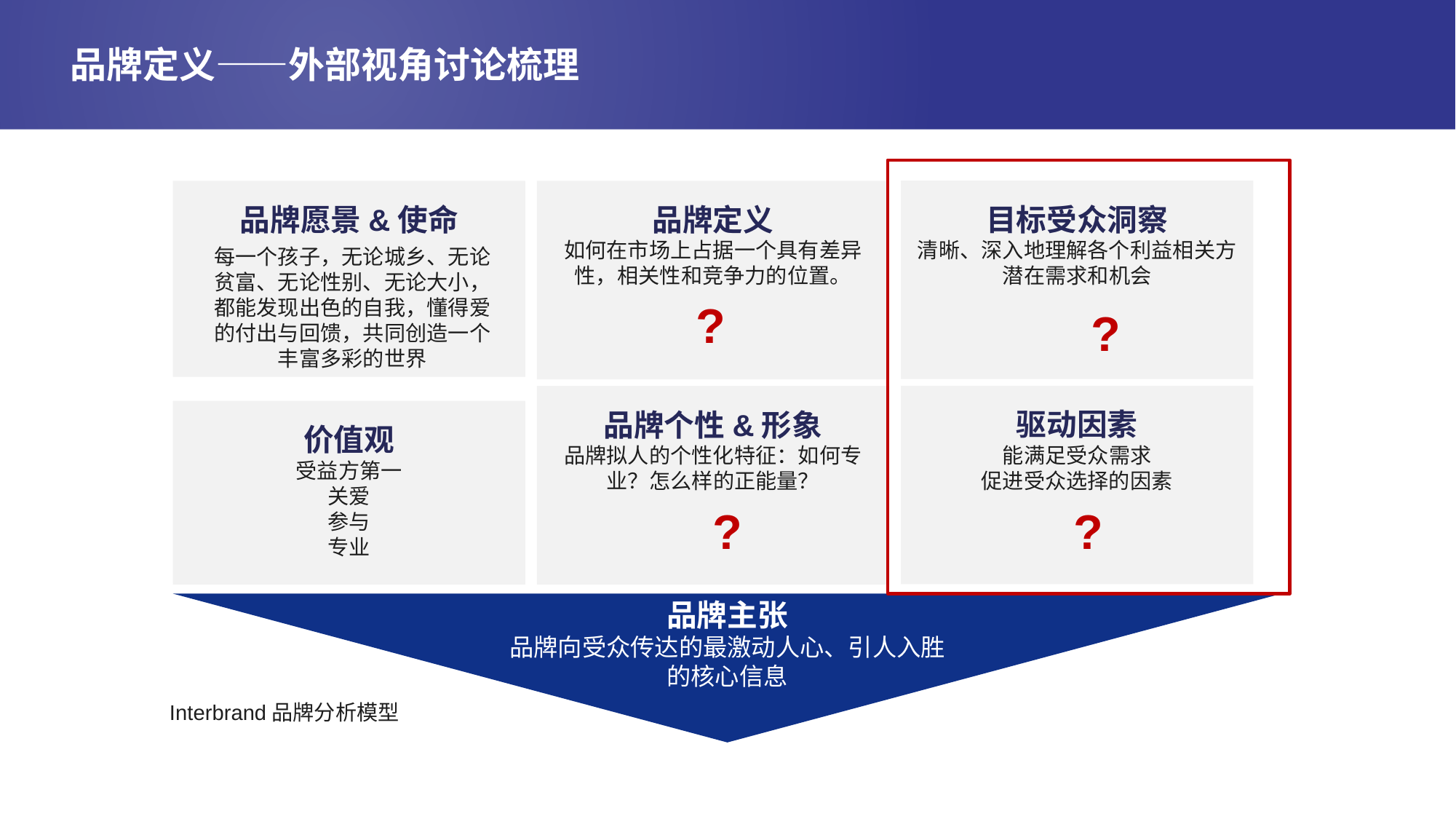

# 品牌定义——外部视角讨论梳理

目标受众洞察
清晰、深入地理解各个利益相关方潜在需求和机会

品牌愿景&使命

品牌定义
如何在市场上占据一个具有差异性，相关性和竞争力的位置。

驱动因素
能满足受众需求
促进受众选择的因素

品牌个性&形象
品牌拟人的个性化特征：如何专业？怎么样的正能量？

价值观
受益方第一
关爱
参与
专业
品牌主张
品牌向受众传达的最激动人心、引人入胜
的核心信息

Interbrand品牌分析模型
每一个孩子，无论城乡、无论贫富、无论性别、无论大小，都能发现出色的自我，懂得爱的付出与回馈，共同创造一个丰富多彩的世界
?
?
?
?